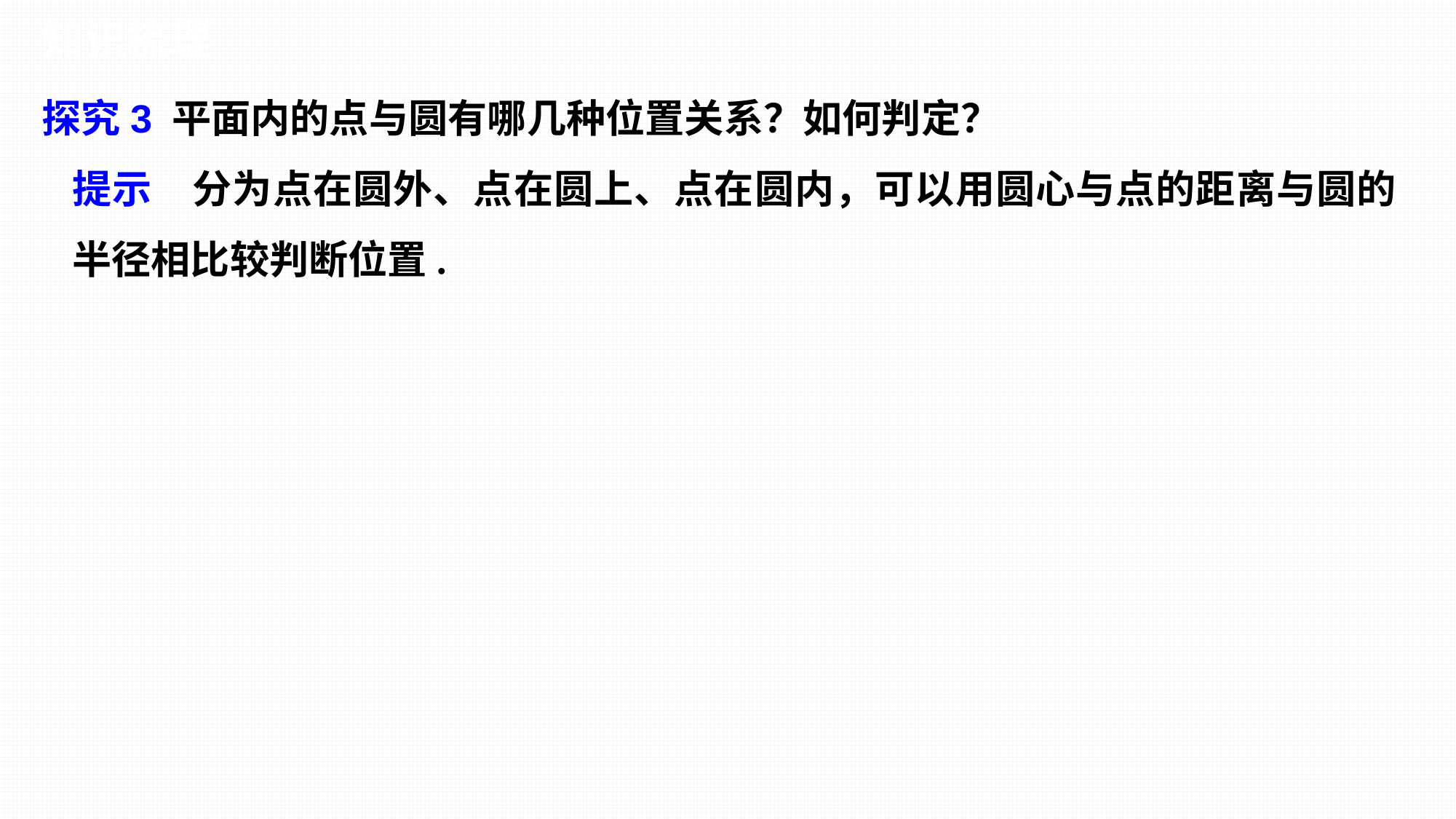

知识梳理
探究3 平面内的点与圆有哪几种位置关系？如何判定？
提示　分为点在圆外、点在圆上、点在圆内，可以用圆心与点的距离与圆的半径相比较判断位置.